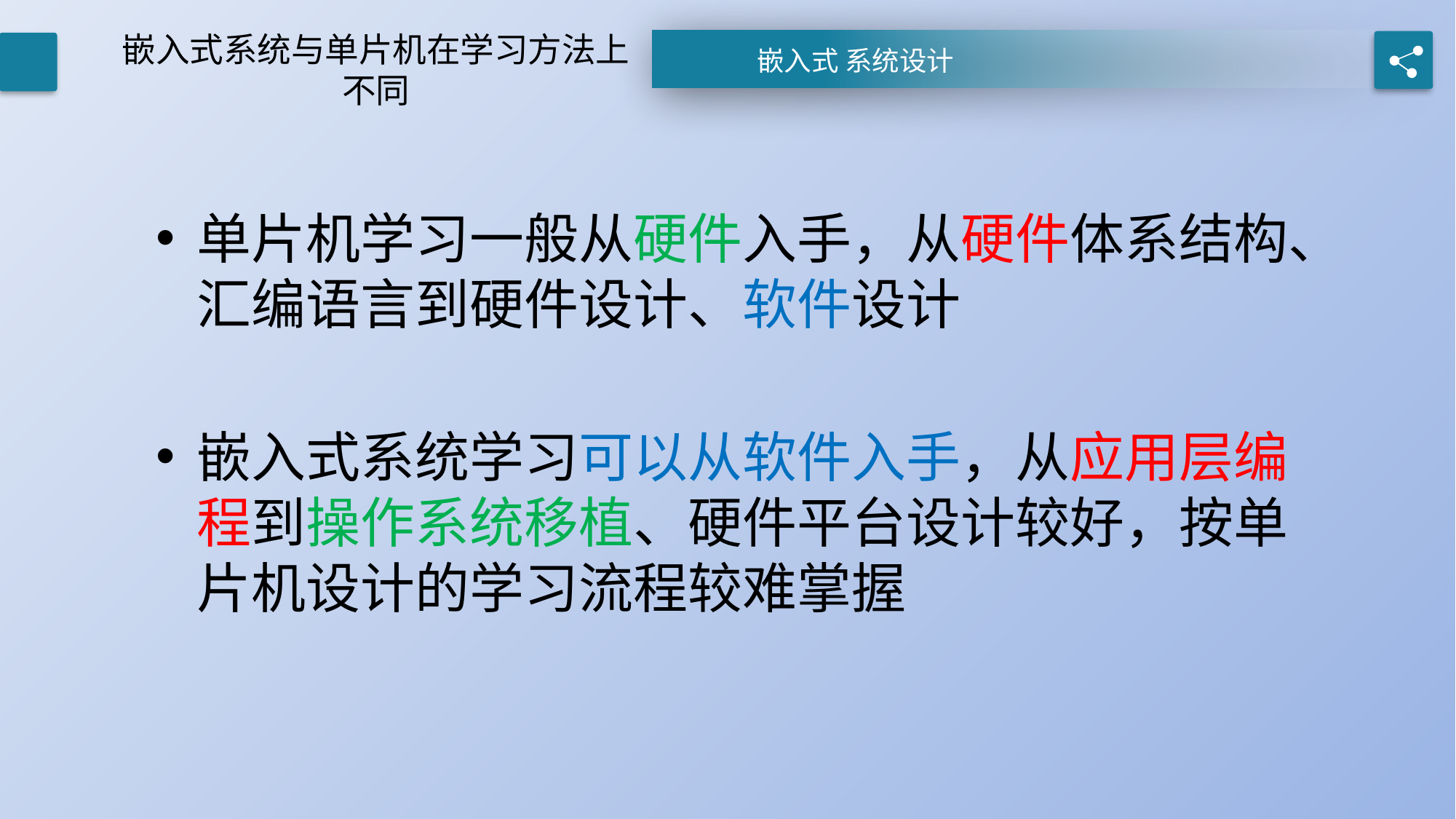

# 嵌入式系统与单片机在学习方法上不同
单片机学习一般从硬件入手，从硬件体系结构、汇编语言到硬件设计、软件设计

嵌入式系统学习可以从软件入手，从应用层编程到操作系统移植、硬件平台设计较好，按单片机设计的学习流程较难掌握